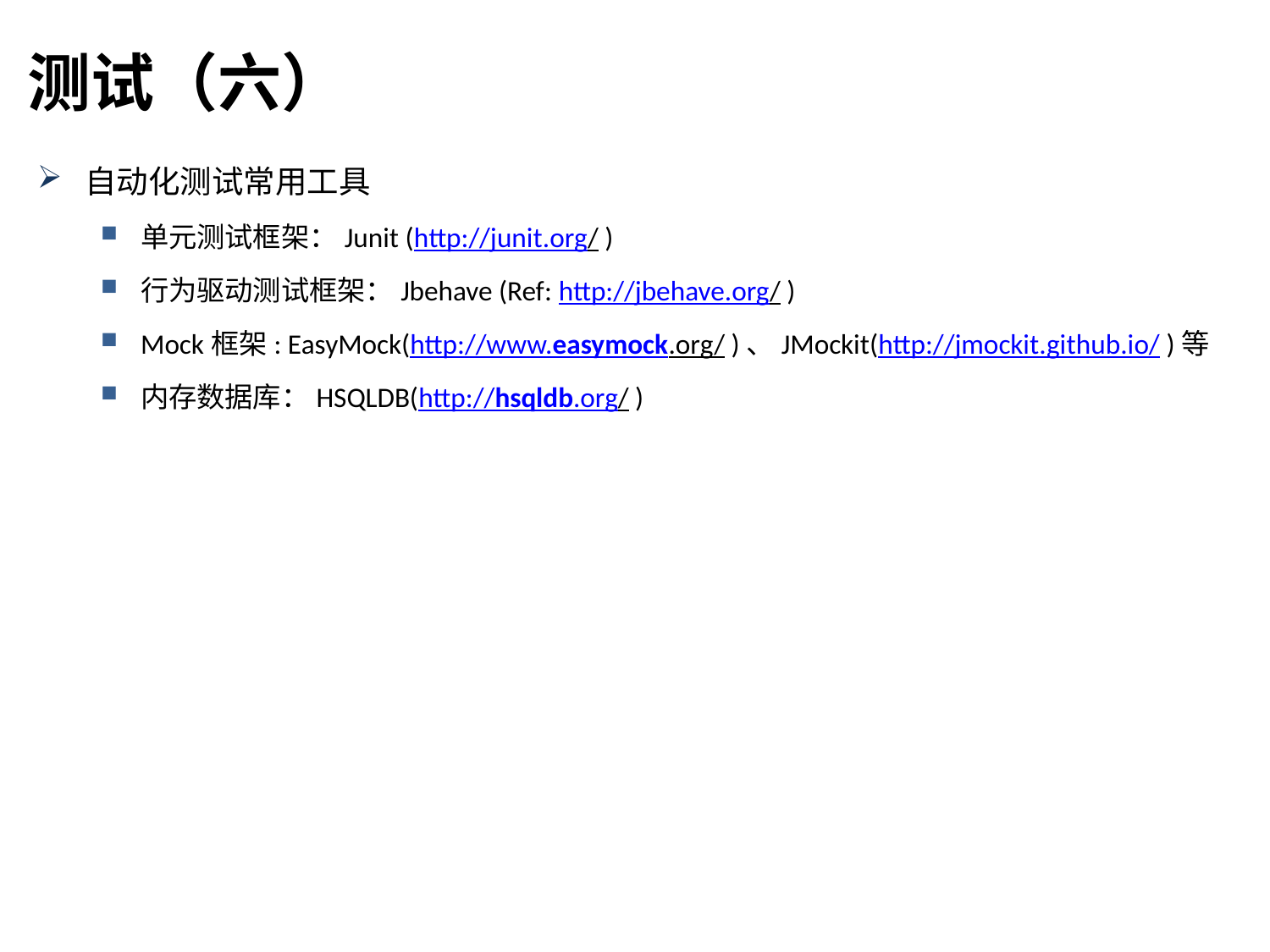

测试（六）
自动化测试常用工具
单元测试框架：Junit (http://junit.org/ )
行为驱动测试框架：Jbehave (Ref: http://jbehave.org/ )
Mock框架: EasyMock(http://www.easymock.org/ )、JMockit(http://jmockit.github.io/ )等
内存数据库：HSQLDB(http://hsqldb.org/ )